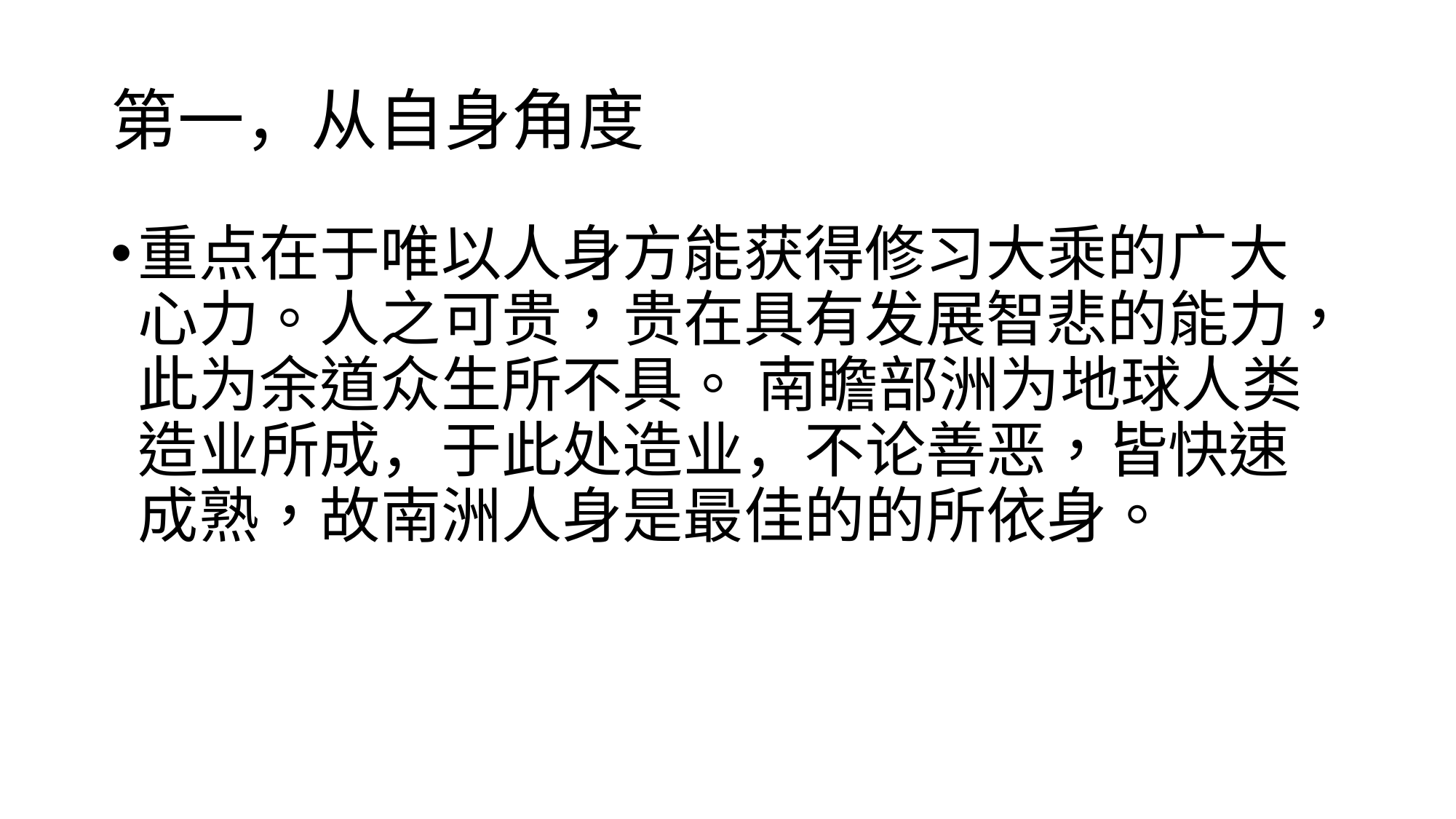

# 第一，从自身角度
重点在于唯以人身方能获得修习大乘的广大心力。人之可贵，贵在具有发展智悲的能力，此为余道众生所不具。 南瞻部洲为地球人类造业所成，于此处造业，不论善恶，皆快速成熟，故南洲人身是最佳的的所依身。